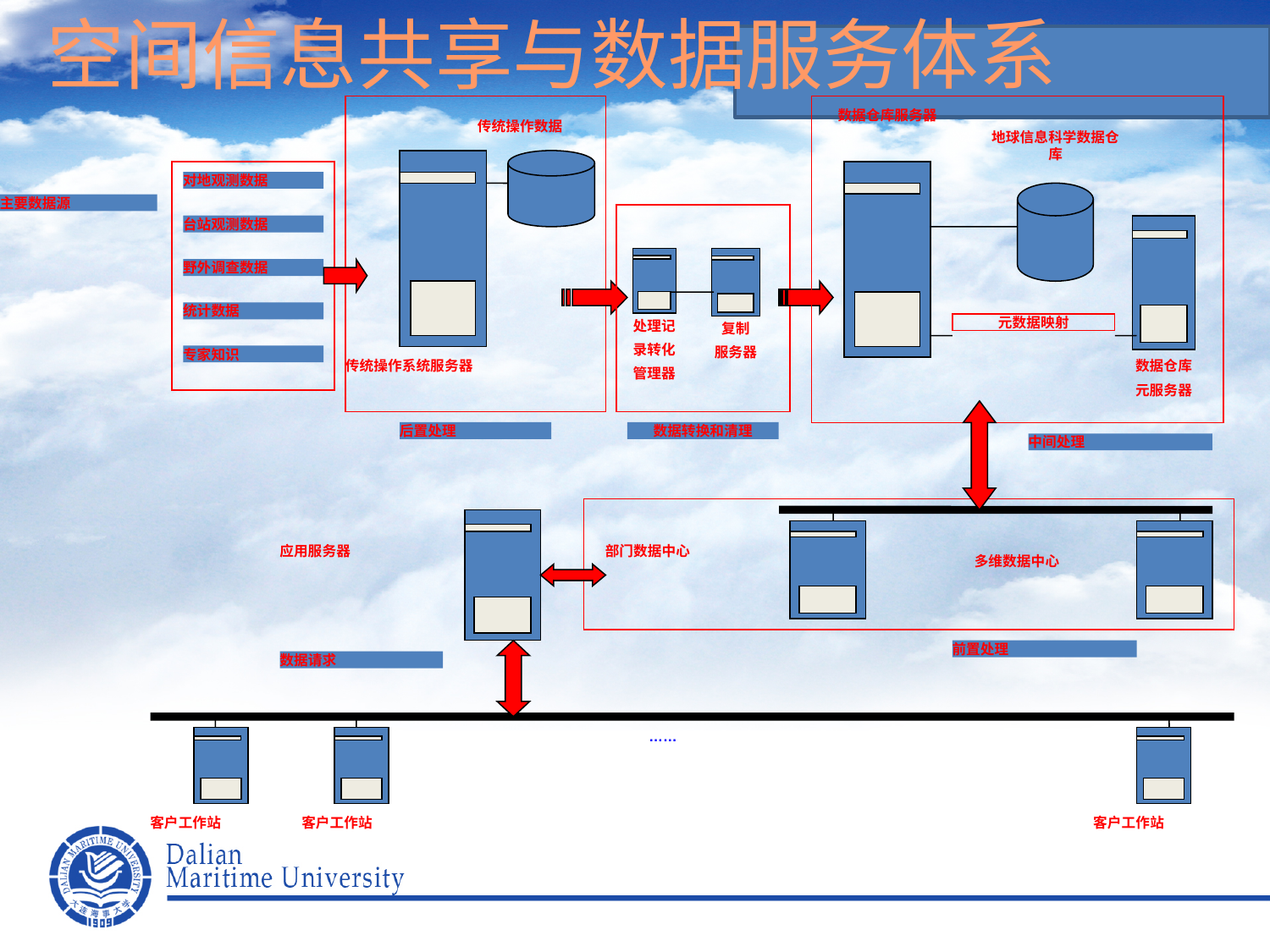

空间信息共享与数据服务体系

数据仓库服务器
   传统操作数据
地球信息科学数据仓库

传统操作系统服务器

对地观测数据
台站观测数据
野外调查数据
统计数据
专家知识

主要数据源

数据仓库
元服务器

处理记
录转化
管理器

复制
服务器

元数据映射

后置处理
数据转换和清理
中间处理

应用服务器

多维数据中心

部门数据中心

前置处理
数据请求

……

客户工作站
客户工作站
客户工作站